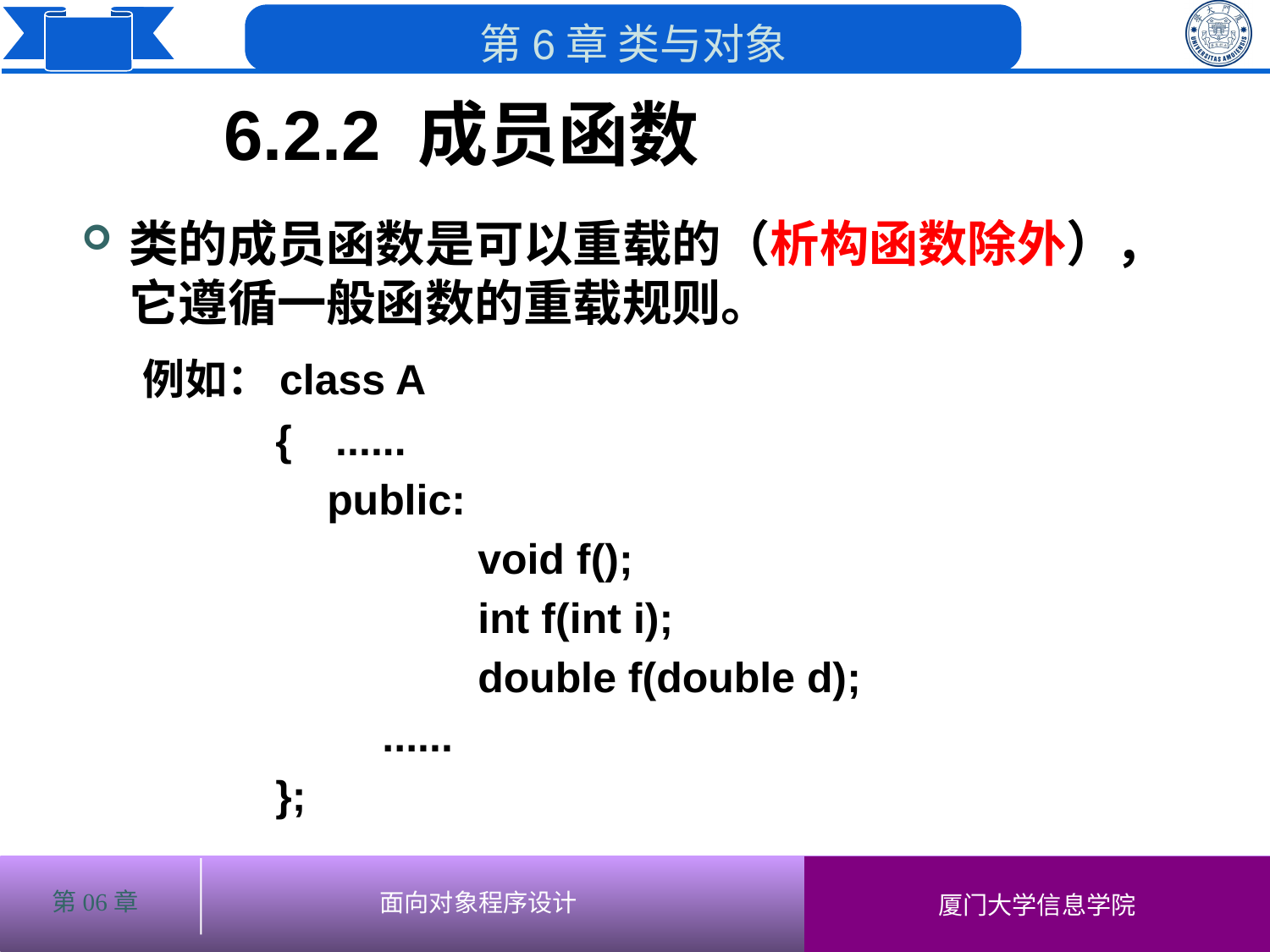

6.2.2 成员函数
# 类的成员函数是可以重载的（析构函数除外），它遵循一般函数的重载规则。
    例如：class A
           {	  ......
	            public:
		              void f();
		              int f(int i);
		              double f(double d);
                    ......
           };
21